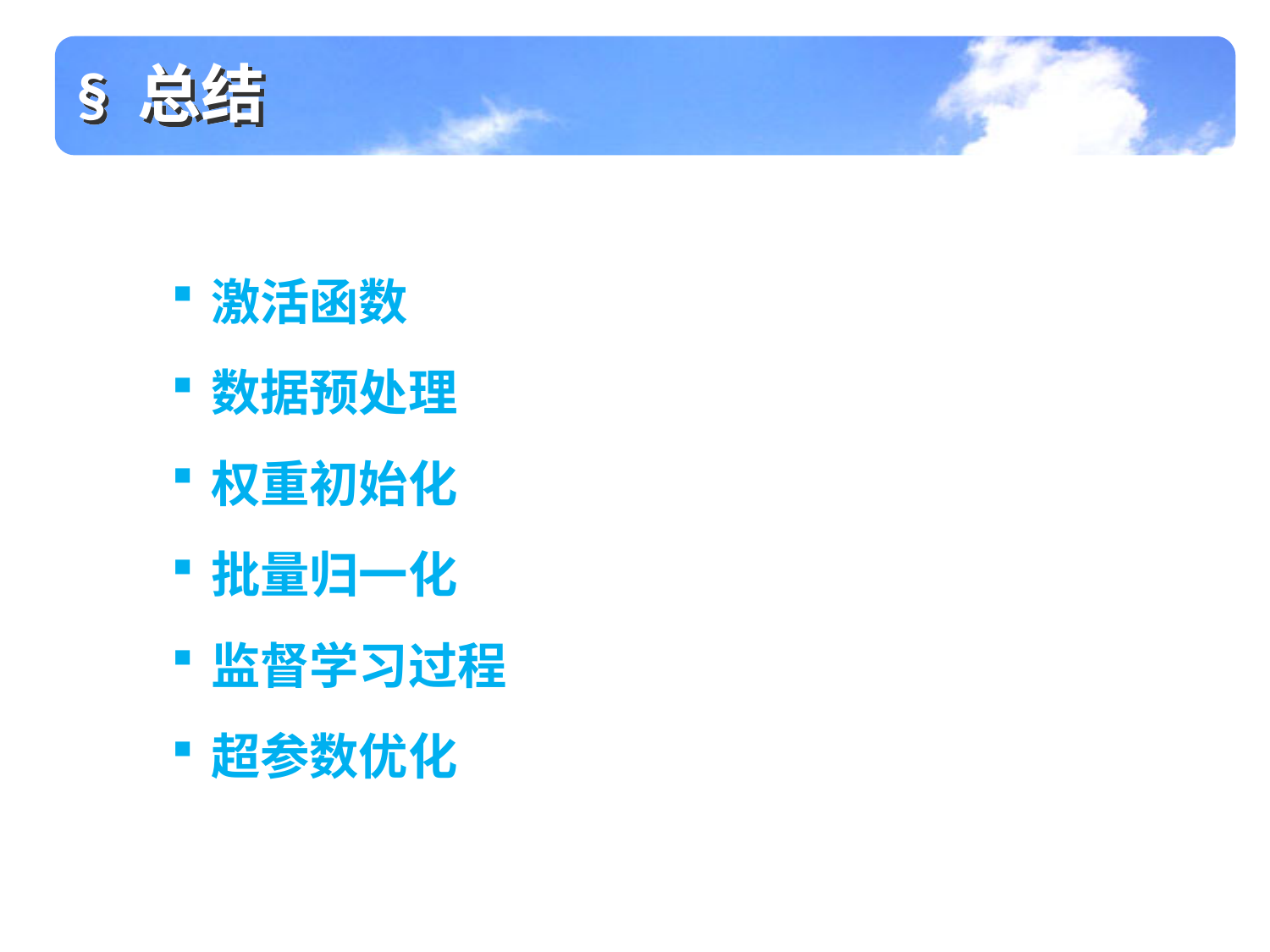

§ 总结
激活函数
数据预处理
权重初始化
批量归一化
监督学习过程
超参数优化